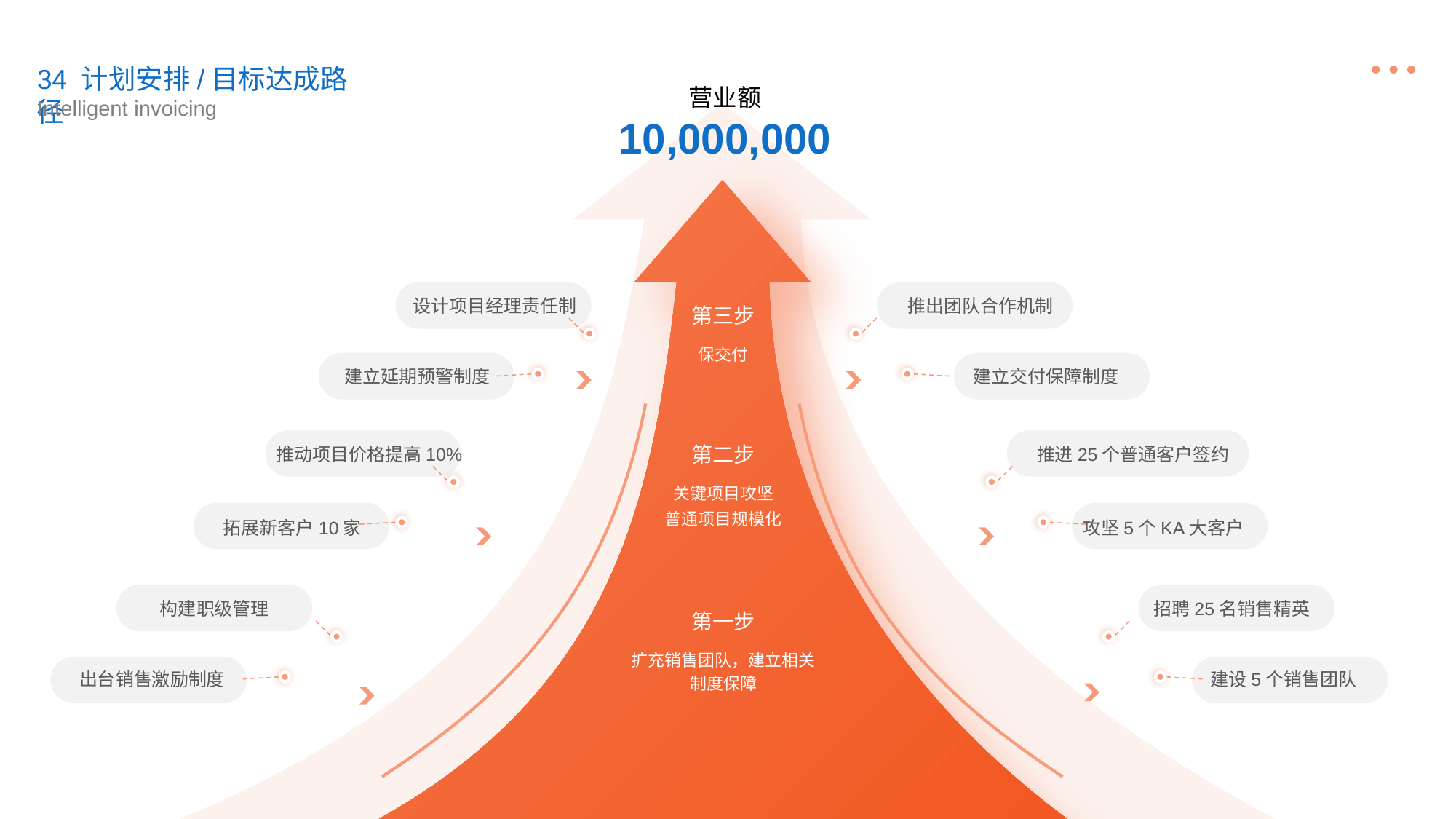

34 计划安排/目标达成路径

营业额
10,000,000
Intelligent invoicing

设计项目经理责任制
推出团队合作机制
第三步

保交付
建立延期预警制度
建立交付保障制度

第二步
推动项目价格提高10%
推进25个普通客户签约

关键项目攻坚
普通项目规模化
拓展新客户10家
攻坚5个KA大客户

构建职级管理
招聘25名销售精英
第一步

扩充销售团队，建立相关制度保障
出台销售激励制度
建设5个销售团队